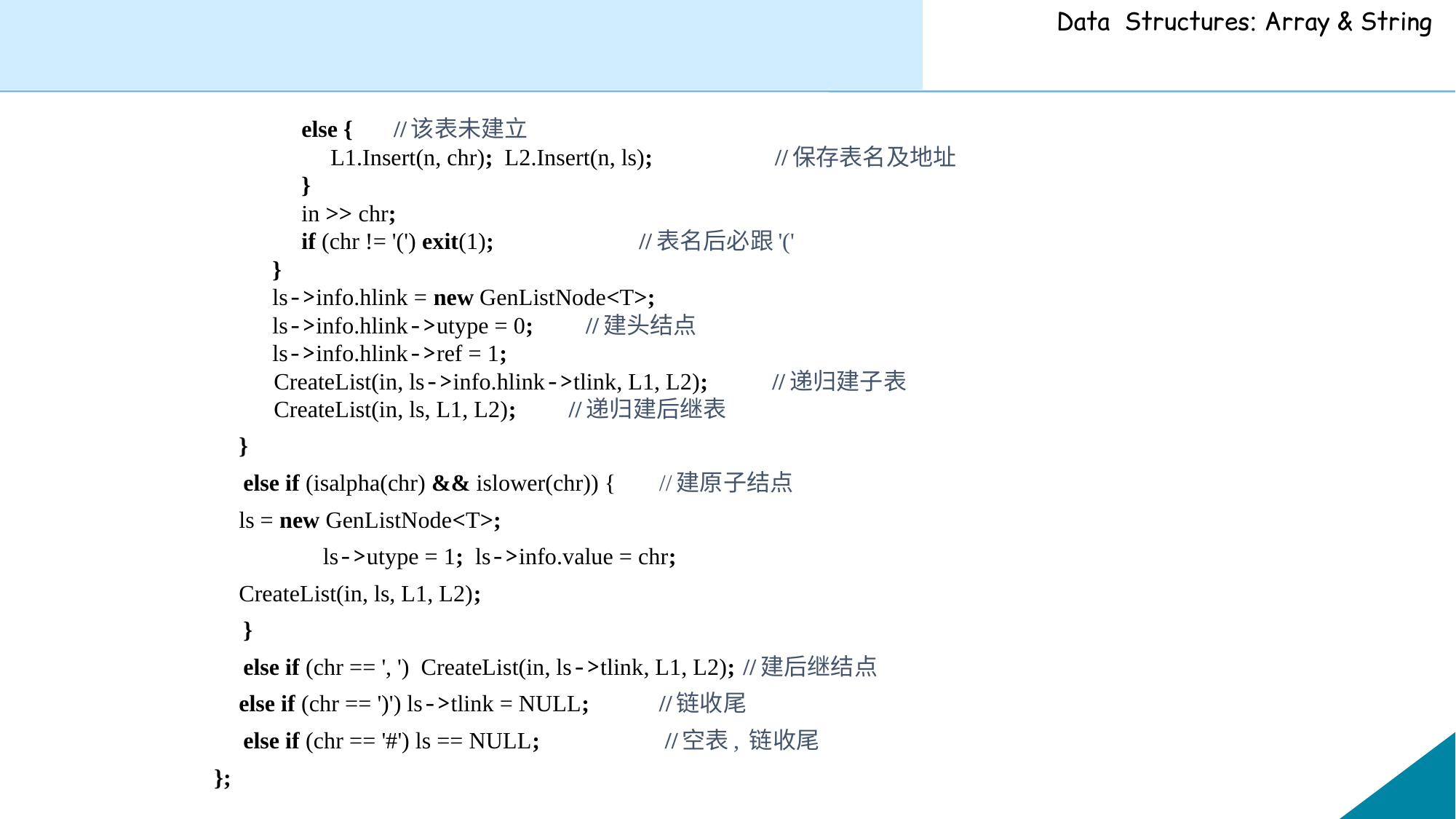

else {       //该表未建立
                    L1.Insert(n, chr);  L2.Insert(n, ls);                     //保存表名及地址
               }
               in >> chr;
               if (chr != '(') exit(1);	           //表名后必跟'('
          }
          ls->info.hlink = new GenListNode<T>;
          ls->info.hlink->utype = 0;         //建头结点
          ls->info.hlink->ref = 1;
	      CreateList(in, ls->info.hlink->tlink, L1, L2);           //递归建子表
	      CreateList(in, ls, L1, L2);         //递归建后继表
 	}
     else if (isalpha(chr) && islower(chr)) {	//建原子结点
		ls = new GenListNode<T>;
          	ls->utype = 1;  ls->info.value = chr;
		CreateList(in, ls, L1, L2);
     }
     else if (chr == ', ')  CreateList(in, ls->tlink, L1, L2); 	//建后继结点
	else if (chr == ')') ls->tlink = NULL;  	//链收尾
     else if (chr == '#') ls == NULL;	   	 //空表, 链收尾
};